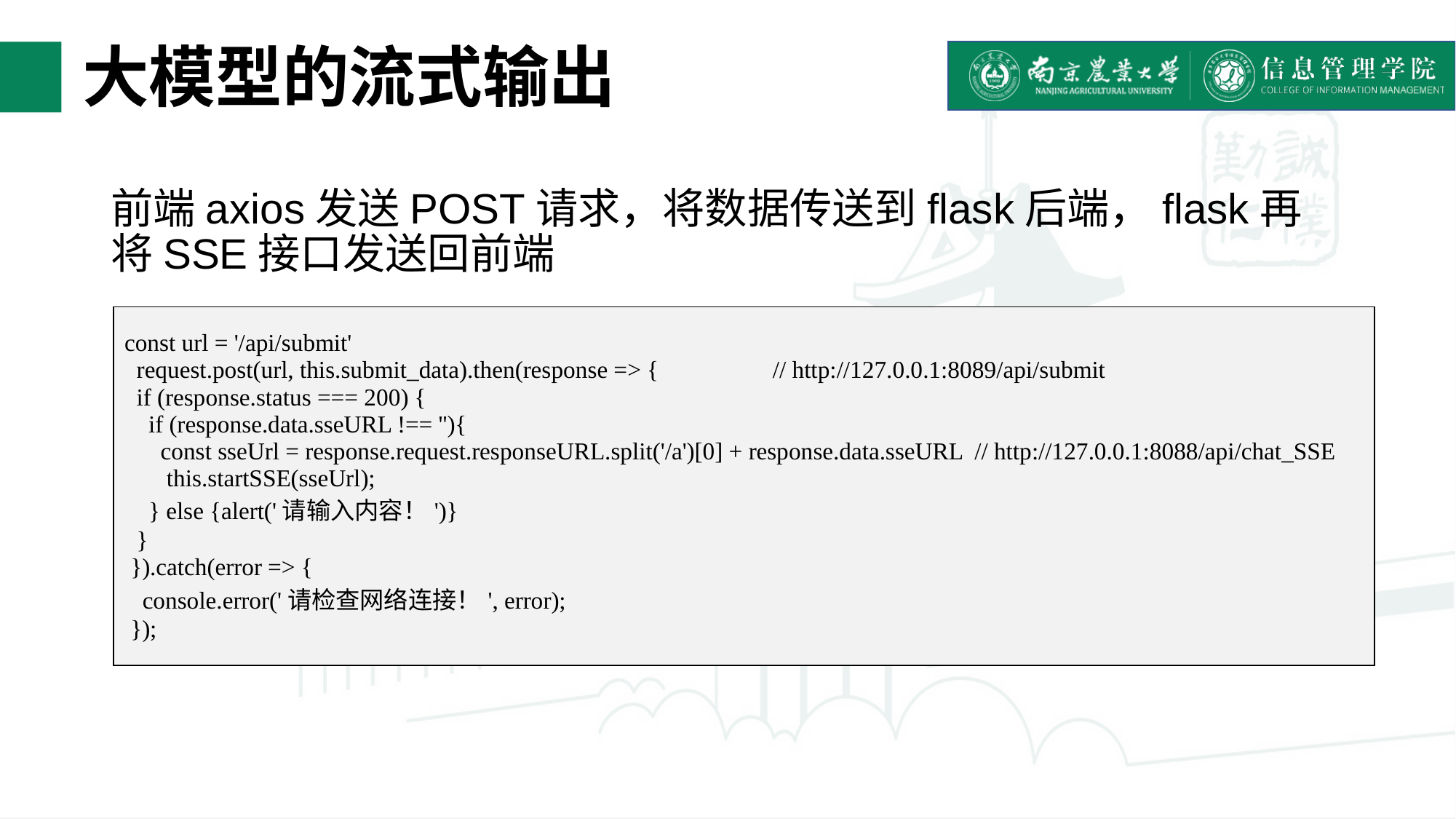

# 大模型的流式输出
前端axios发送POST请求，将数据传送到flask后端，flask再将SSE接口发送回前端
| const url = '/api/submit' request.post(url, this.submit\_data).then(response => { // http://127.0.0.1:8089/api/submit if (response.status === 200) { if (response.data.sseURL !== ''){ const sseUrl = response.request.responseURL.split('/a')[0] + response.data.sseURL // http://127.0.0.1:8088/api/chat\_SSE this.startSSE(sseUrl); } else {alert('请输入内容！')} } }).catch(error => { console.error('请检查网络连接！', error); }); |
| --- |